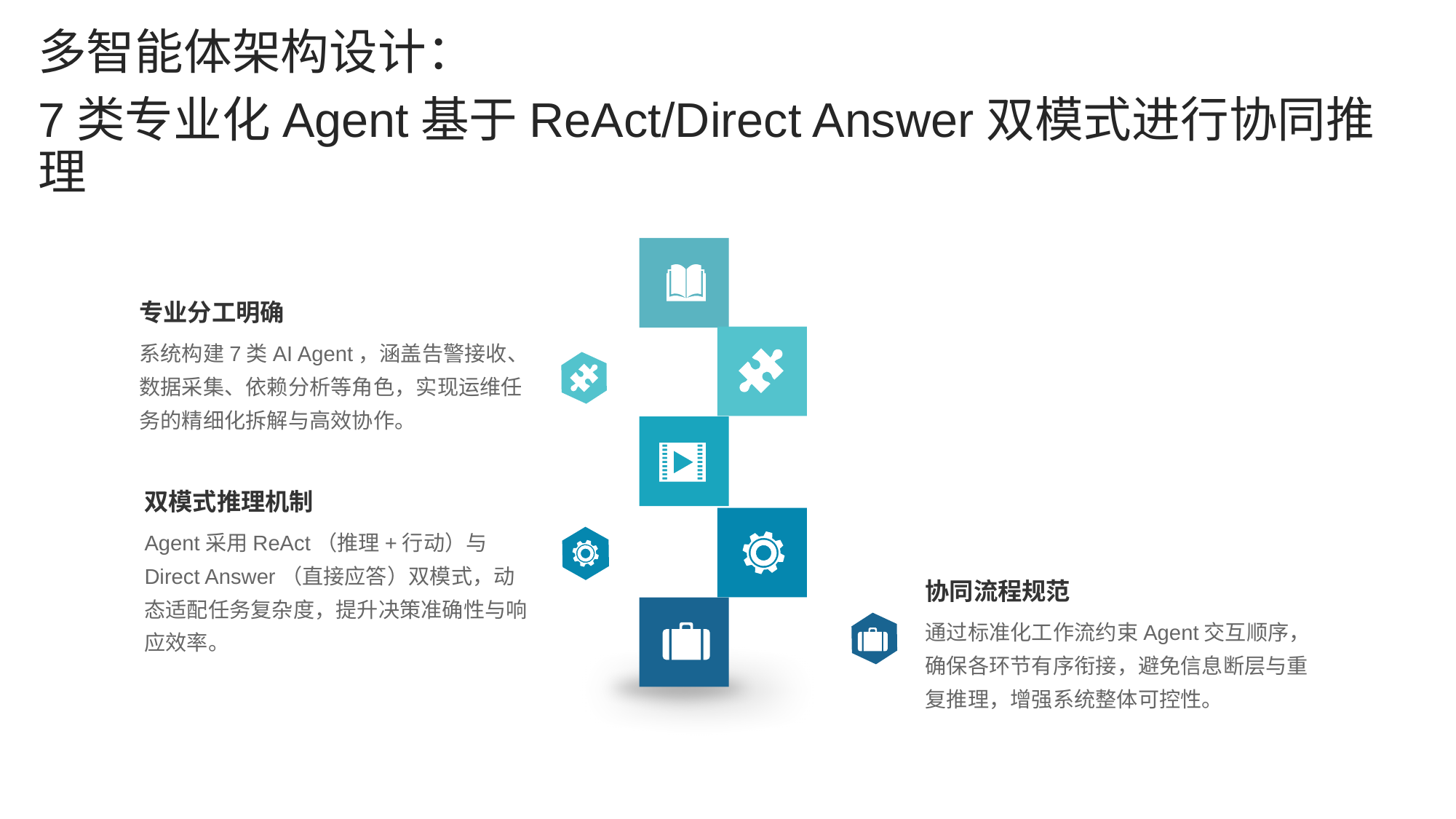

多智能体架构设计：
7类专业化Agent基于ReAct/Direct Answer双模式进行协同推理

专业分工明确
系统构建7类AI Agent，涵盖告警接收、数据采集、依赖分析等角色，实现运维任务的精细化拆解与高效协作。

双模式推理机制
Agent采用ReAct（推理+行动）与Direct Answer（直接应答）双模式，动态适配任务复杂度，提升决策准确性与响应效率。

协同流程规范
通过标准化工作流约束Agent交互顺序，确保各环节有序衔接，避免信息断层与重复推理，增强系统整体可控性。